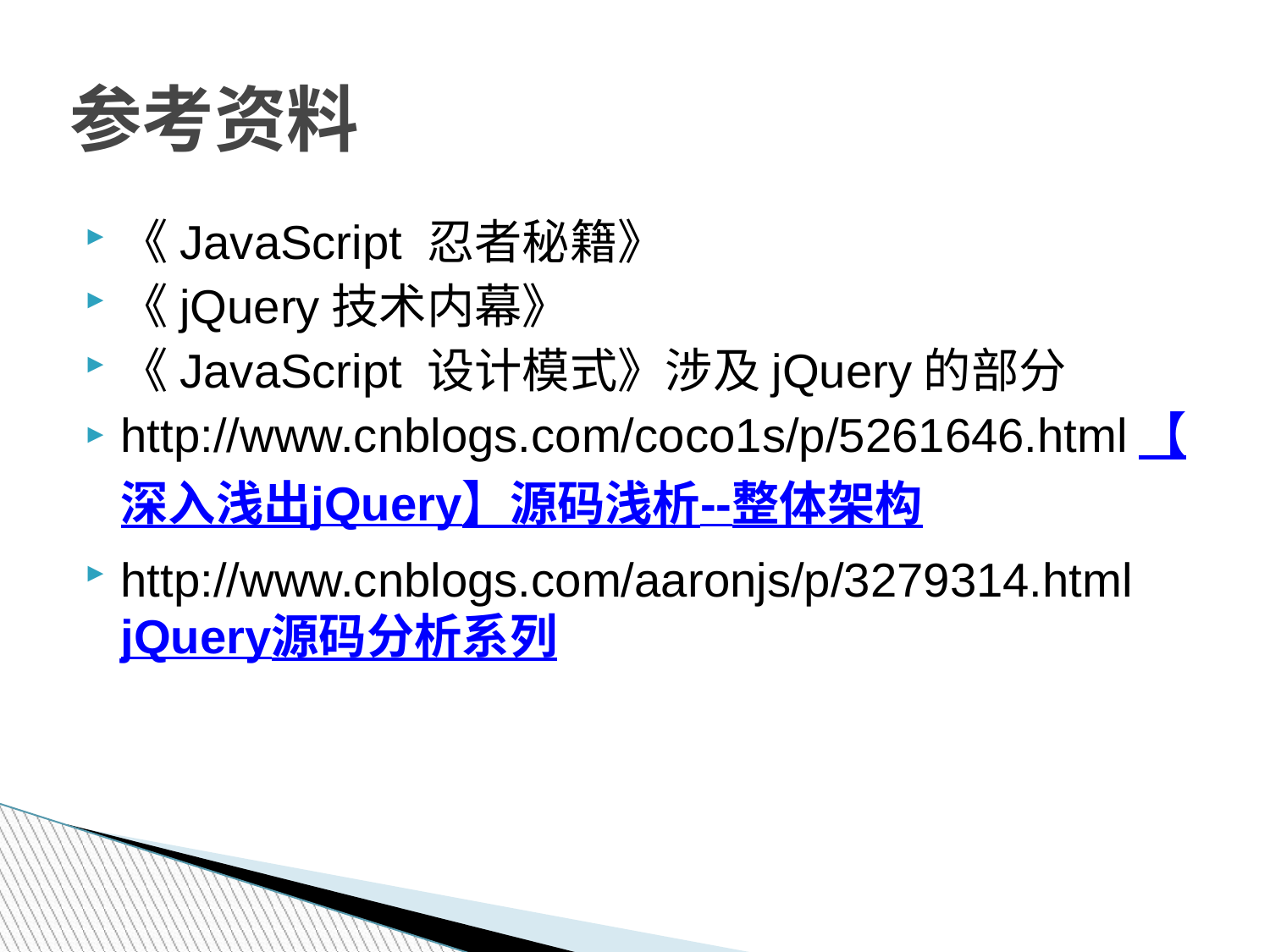

# 参考资料
《JavaScript 忍者秘籍》
《jQuery技术内幕》
《JavaScript 设计模式》涉及jQuery的部分
http://www.cnblogs.com/coco1s/p/5261646.html【深入浅出jQuery】源码浅析--整体架构
http://www.cnblogs.com/aaronjs/p/3279314.htmljQuery源码分析系列